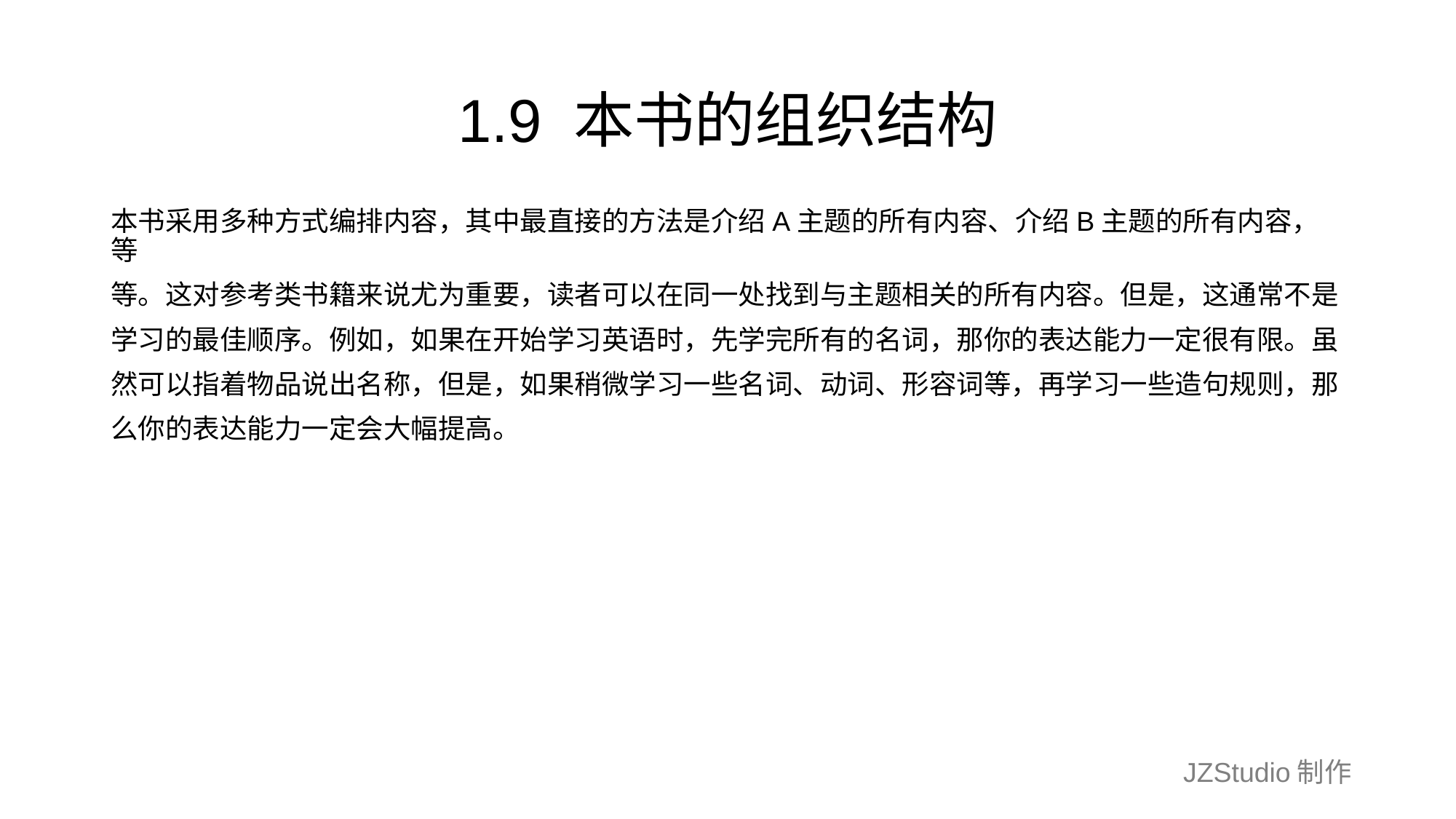

# 1.9 本书的组织结构
本书采用多种方式编排内容，其中最直接的方法是介绍A主题的所有内容、介绍B主题的所有内容，等
等。这对参考类书籍来说尤为重要，读者可以在同一处找到与主题相关的所有内容。但是，这通常不是
学习的最佳顺序。例如，如果在开始学习英语时，先学完所有的名词，那你的表达能力一定很有限。虽
然可以指着物品说出名称，但是，如果稍微学习一些名词、动词、形容词等，再学习一些造句规则，那
么你的表达能力一定会大幅提高。